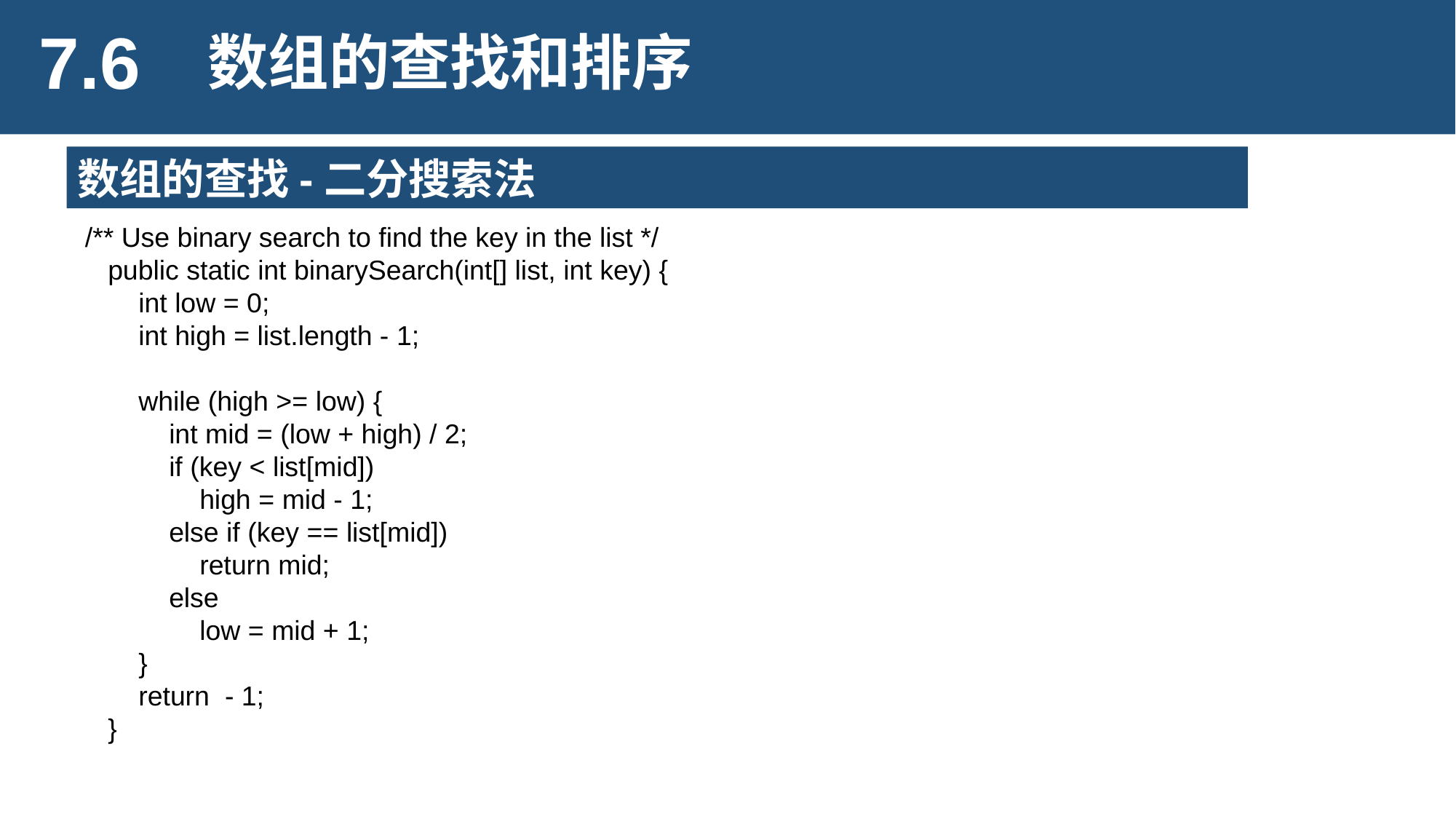

7.6
数组的查找和排序

数组的查找-二分搜索法
 /** Use binary search to find the key in the list */
    public static int binarySearch(int[] list, int key) {
        int low = 0;
        int high = list.length - 1;

        while (high >= low) {
            int mid = (low + high) / 2;
            if (key < list[mid])
                high = mid - 1;
            else if (key == list[mid])
                return mid;
            else
                low = mid + 1;
        }
        return  - 1;
    }